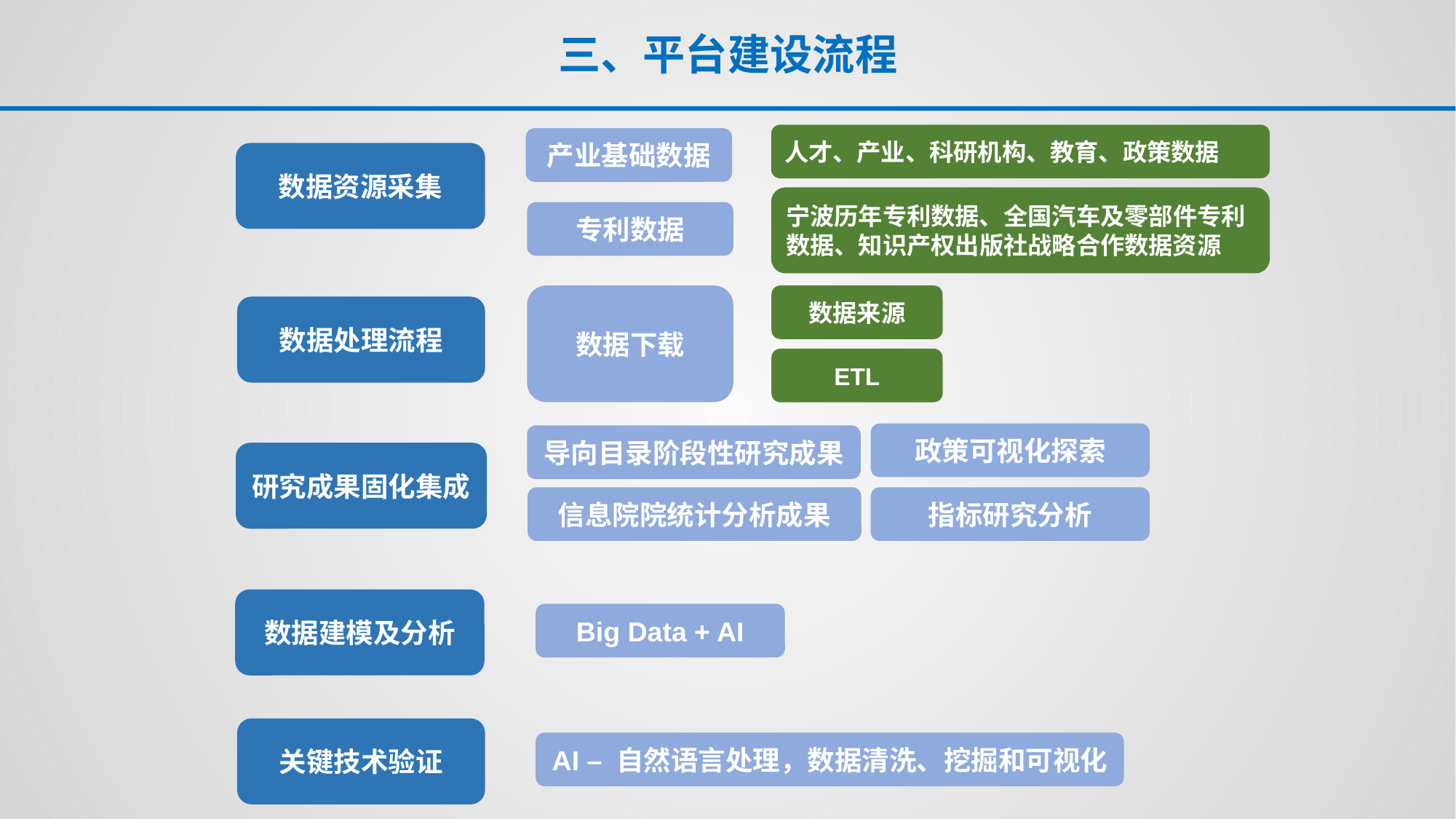

三、平台建设流程

人才、产业、科研机构、教育、政策数据
产业基础数据
数据资源采集
宁波历年专利数据、全国汽车及零部件专利数据、知识产权出版社战略合作数据资源
专利数据
数据下载
数据来源
数据处理流程
ETL
政策可视化探索
导向目录阶段性研究成果
研究成果固化集成
指标研究分析
信息院院统计分析成果
数据建模及分析
Big Data + AI
关键技术验证
AI – 自然语言处理，数据清洗、挖掘和可视化
AI – 自然语言处理，数据清洗、挖掘和可视化